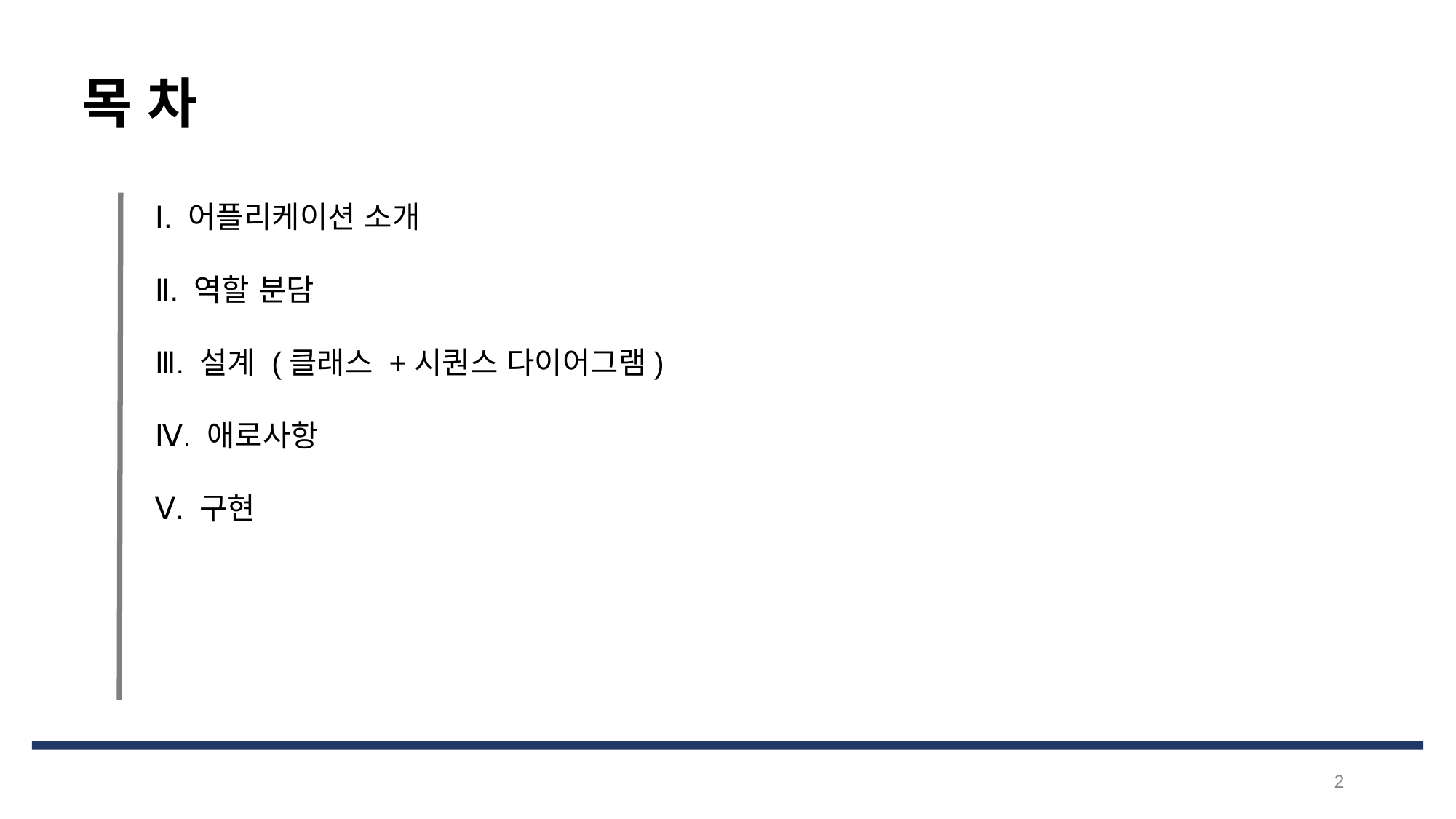

목 차
Ⅰ. 어플리케이션 소개

Ⅱ. 역할 분담

Ⅲ. 설계 (클래스 +시퀀스 다이어그램)

Ⅳ. 애로사항

Ⅴ. 구현

2